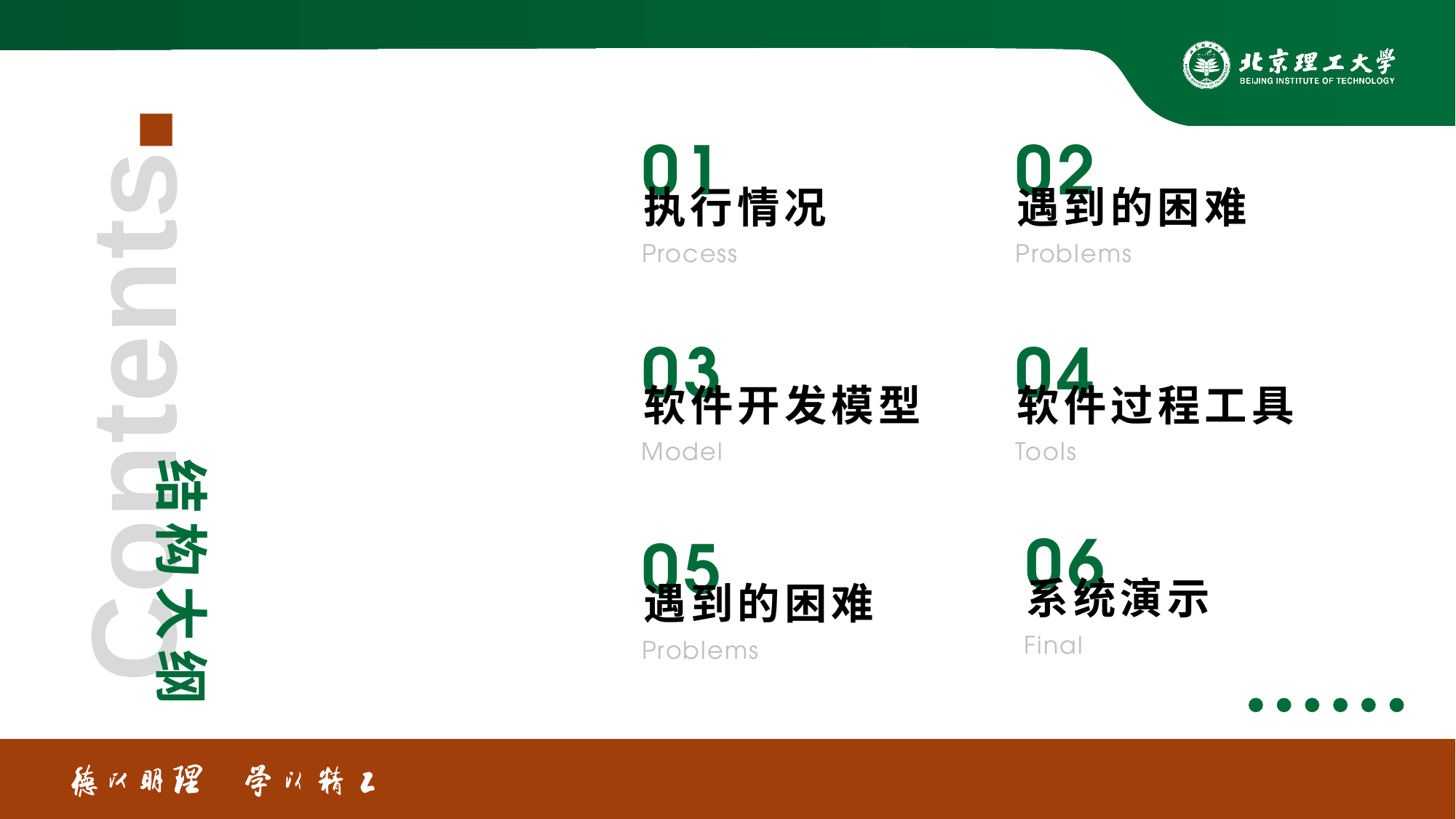

01
执行情况
Process
02
遇到的困难
Problems

03
软件开发模型
Model
04
软件过程工具
Tools
06
系统演示
Final
05
遇到的困难
Problems